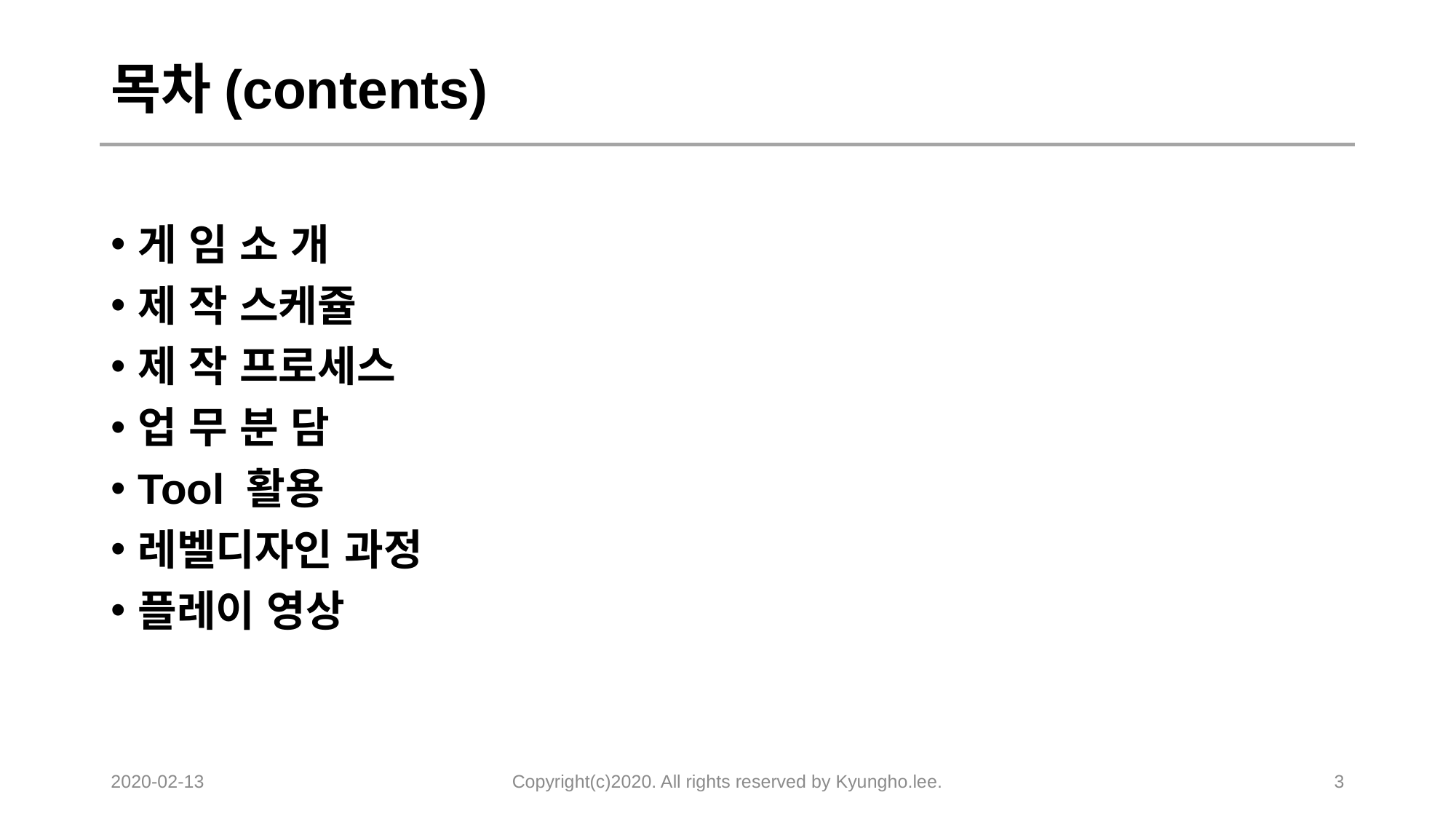

# 목차(contents)
게 임 소 개
제 작 스케쥴
제 작 프로세스
업 무 분 담
Tool 활용
레벨디자인 과정
플레이 영상
2020-02-13
Copyright(c)2020. All rights reserved by Kyungho.lee.
3